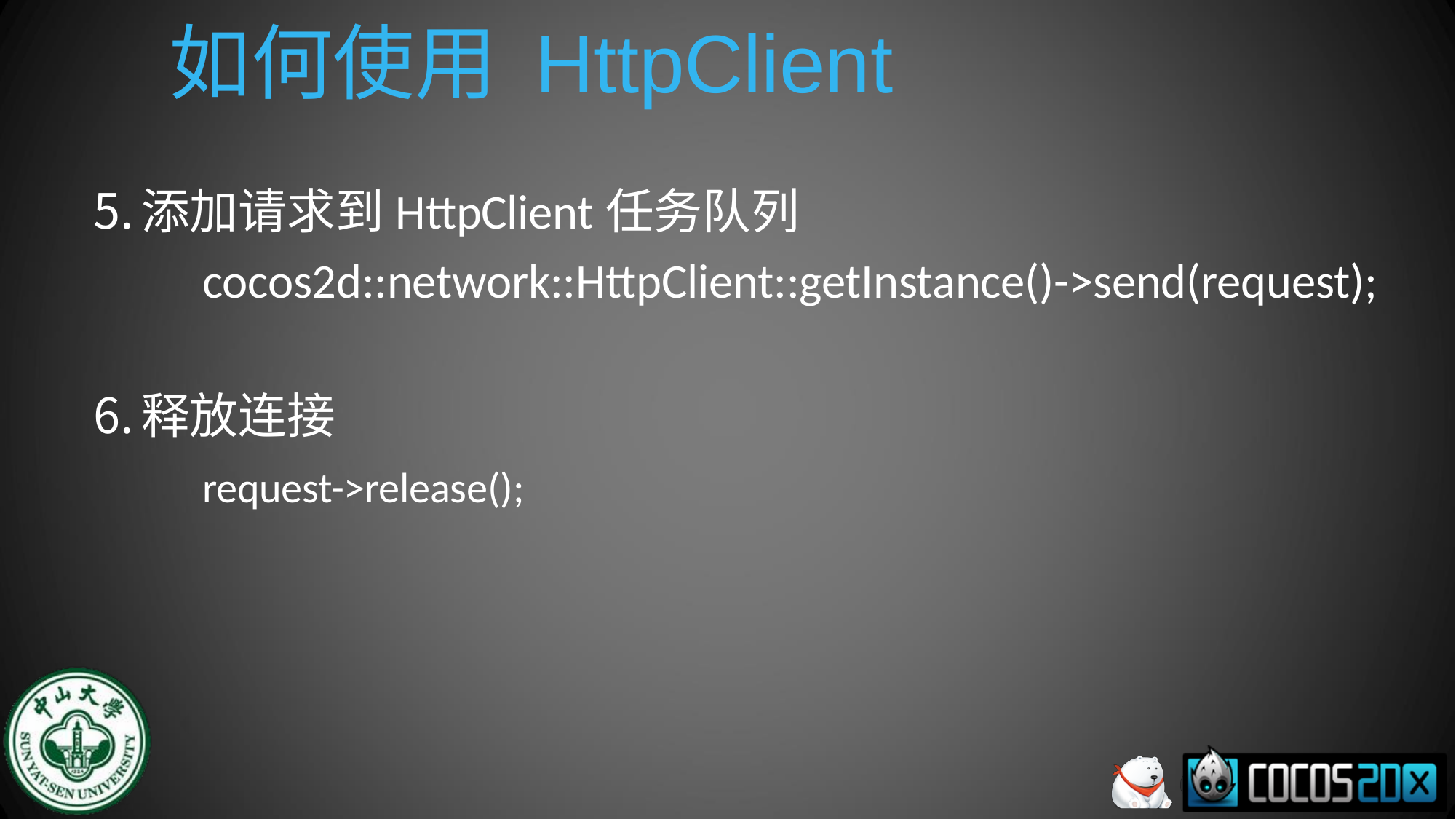

# 如何使用 HttpClient
添加请求到HttpClient任务队列
cocos2d::network::HttpClient::getInstance()->send(request);

释放连接
request->release();